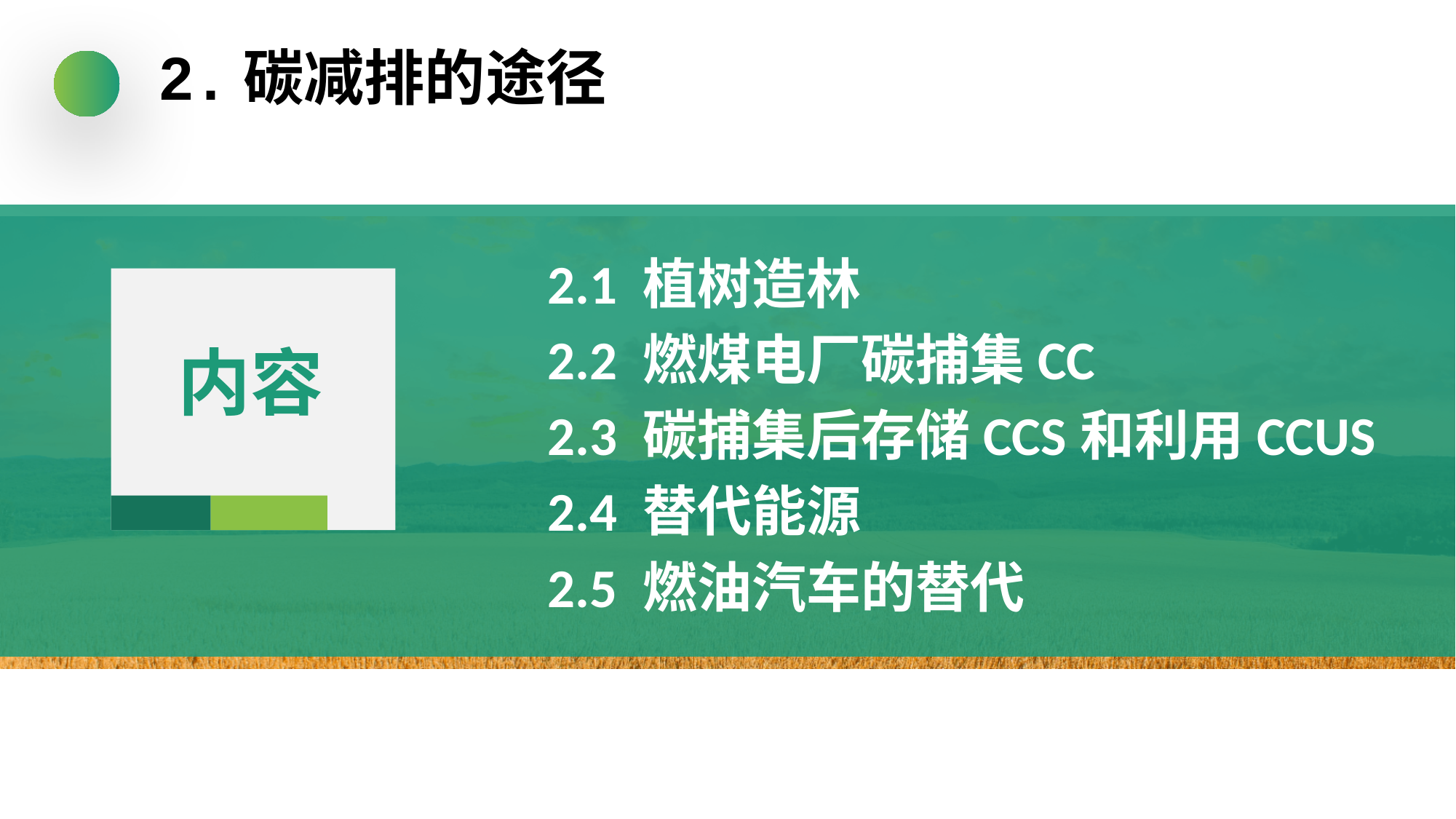

2.碳减排的途径

2.1 植树造林
2.2 燃煤电厂碳捕集CC
2.3 碳捕集后存储CCS和利用CCUS
2.4 替代能源
2.5 燃油汽车的替代

内容